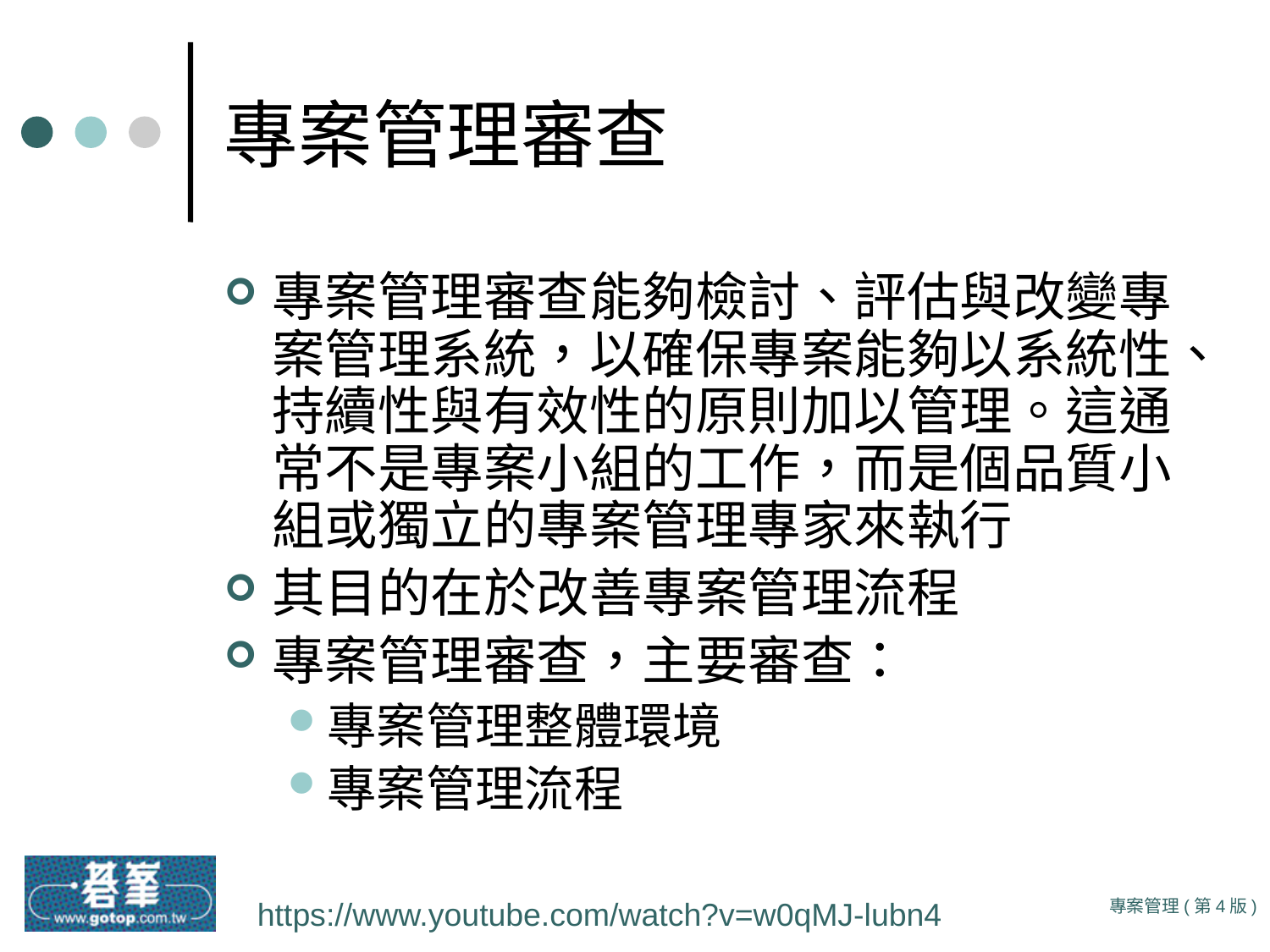

# 專案管理審查
專案管理審查能夠檢討、評估與改變專案管理系統，以確保專案能夠以系統性、持續性與有效性的原則加以管理。這通常不是專案小組的工作，而是個品質小組或獨立的專案管理專家來執行
其目的在於改善專案管理流程
專案管理審查，主要審查：
專案管理整體環境
專案管理流程
https://www.youtube.com/watch?v=w0qMJ-lubn4
專案管理(第4版)